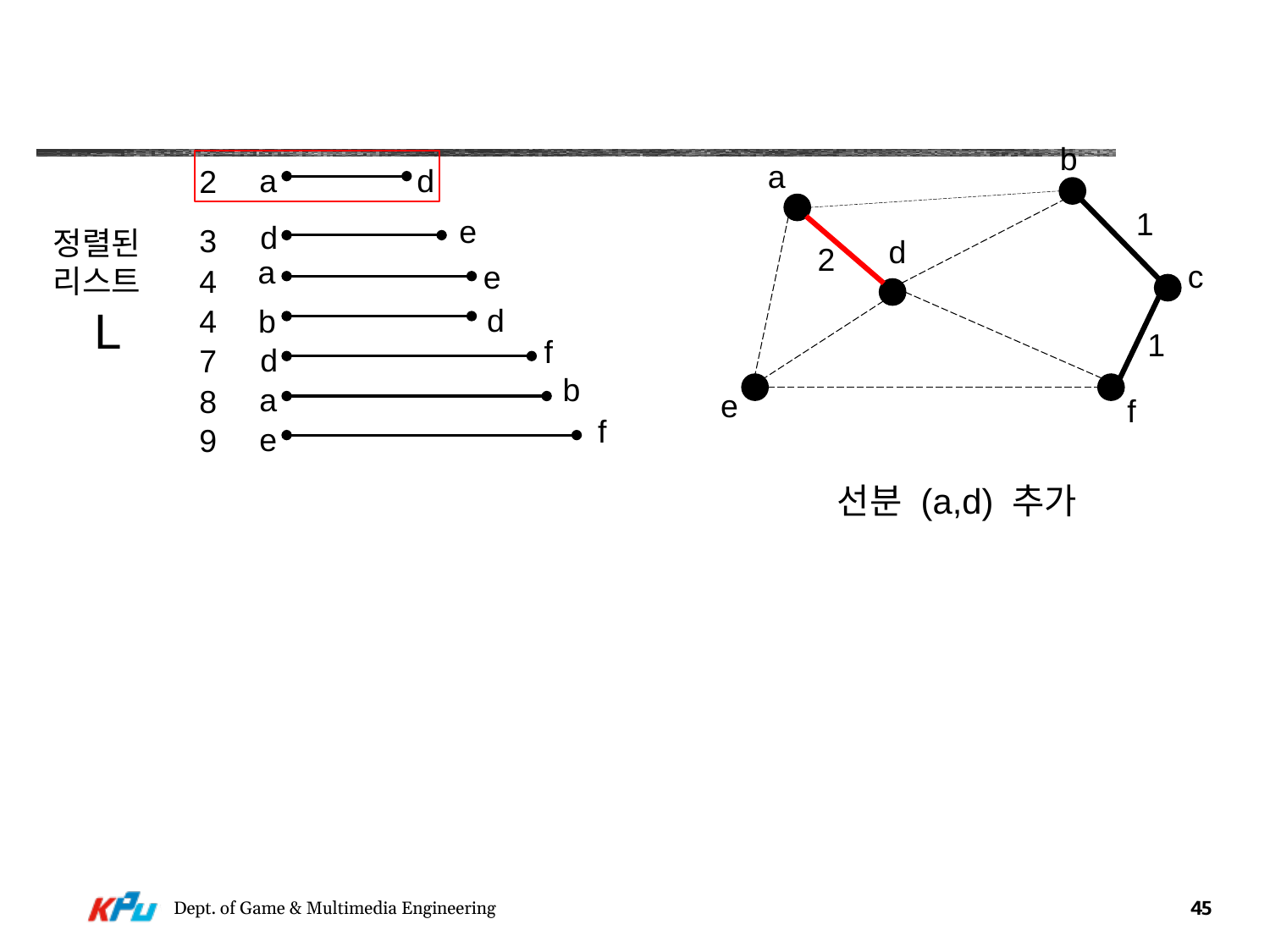

#
b
a

a
d
2

1
e
d
3
정렬된 리스트
L
d
2
a
c
e
4

d
b
4
1
f
d
7
b
a

8
e
f
f
e
9
선분 (a,d) 추가
Dept. of Game & Multimedia Engineering
45